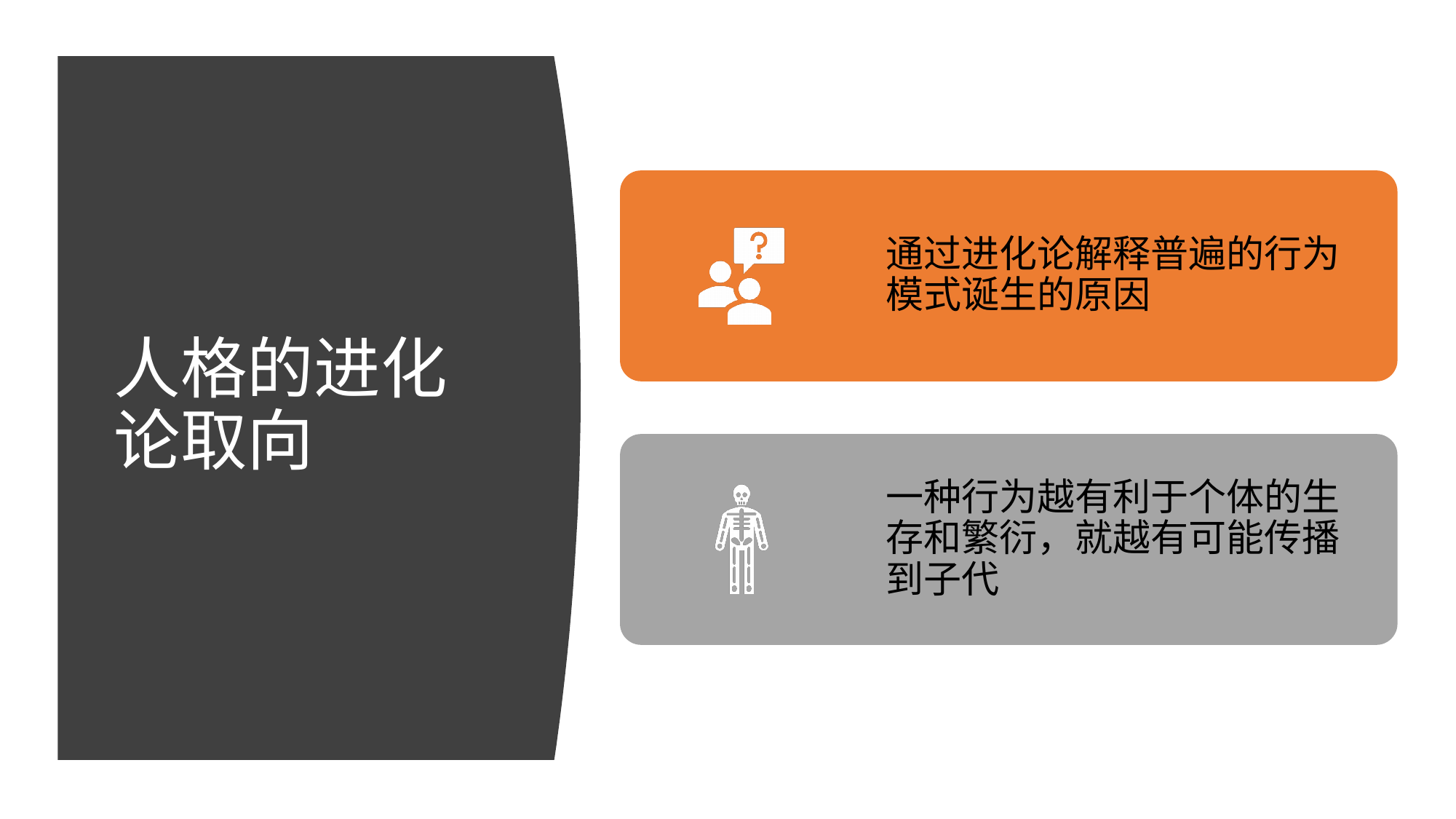

通过进化论解释普遍的行为模式诞生的原因
一种行为越有利于个体的生存和繁衍，就越有可能传播到子代

# 人格的进化论取向